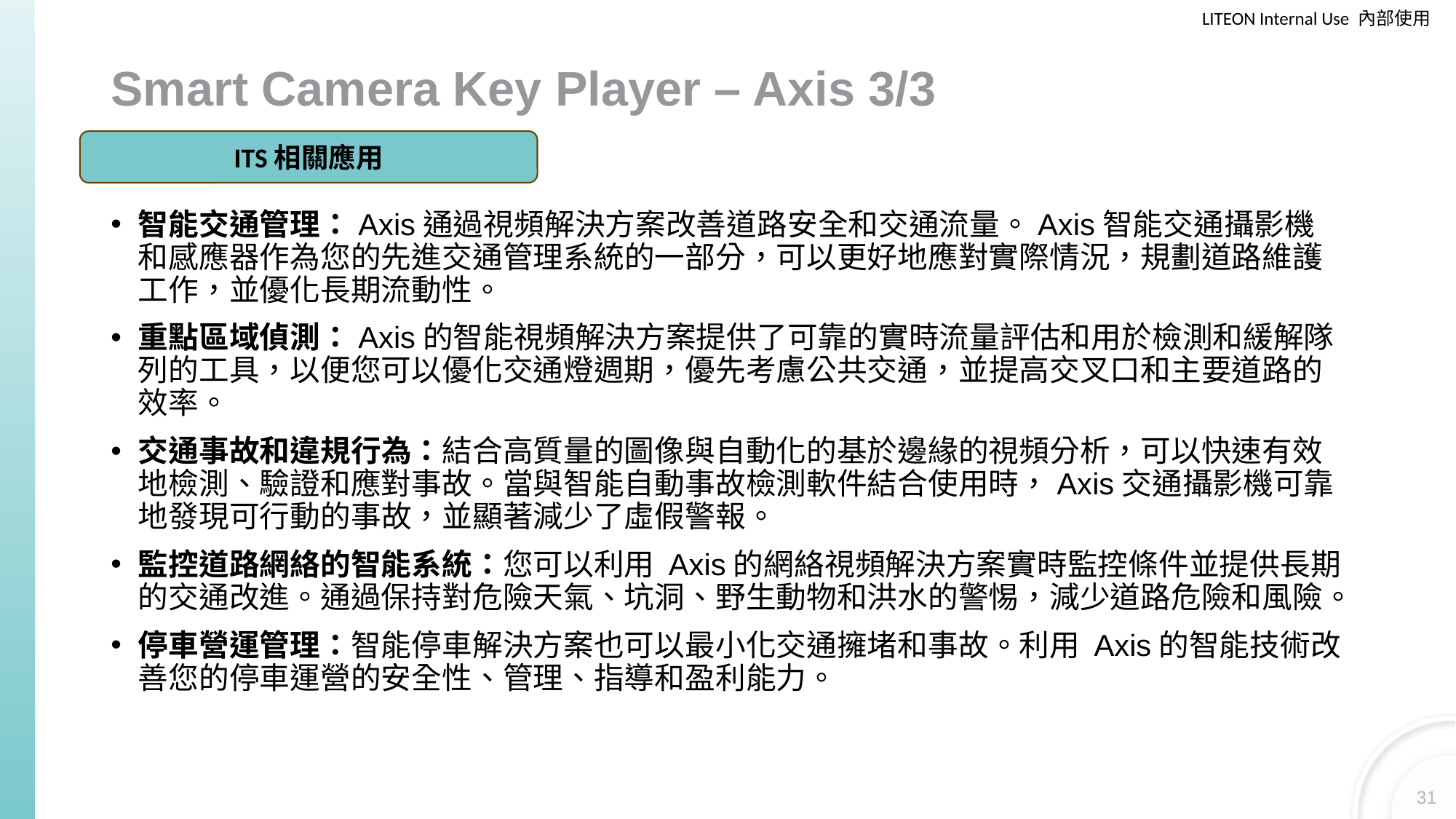

# Smart Camera Key Player – Axis 3/3
ITS相關應用
智能交通管理：Axis通過視頻解決方案改善道路安全和交通流量。Axis智能交通攝影機和感應器作為您的先進交通管理系統的一部分，可以更好地應對實際情況，規劃道路維護工作，並優化長期流動性。
重點區域偵測：Axis的智能視頻解決方案提供了可靠的實時流量評估和用於檢測和緩解隊列的工具，以便您可以優化交通燈週期，優先考慮公共交通，並提高交叉口和主要道路的效率。
交通事故和違規行為：結合高質量的圖像與自動化的基於邊緣的視頻分析，可以快速有效地檢測、驗證和應對事故。當與智能自動事故檢測軟件結合使用時，Axis交通攝影機可靠地發現可行動的事故，並顯著減少了虛假警報。
監控道路網絡的智能系統：您可以利用 Axis的網絡視頻解決方案實時監控條件並提供長期的交通改進。通過保持對危險天氣、坑洞、野生動物和洪水的警惕，減少道路危險和風險。
停車營運管理：智能停車解決方案也可以最小化交通擁堵和事故。利用 Axis的智能技術改善您的停車運營的安全性、管理、指導和盈利能力。
31